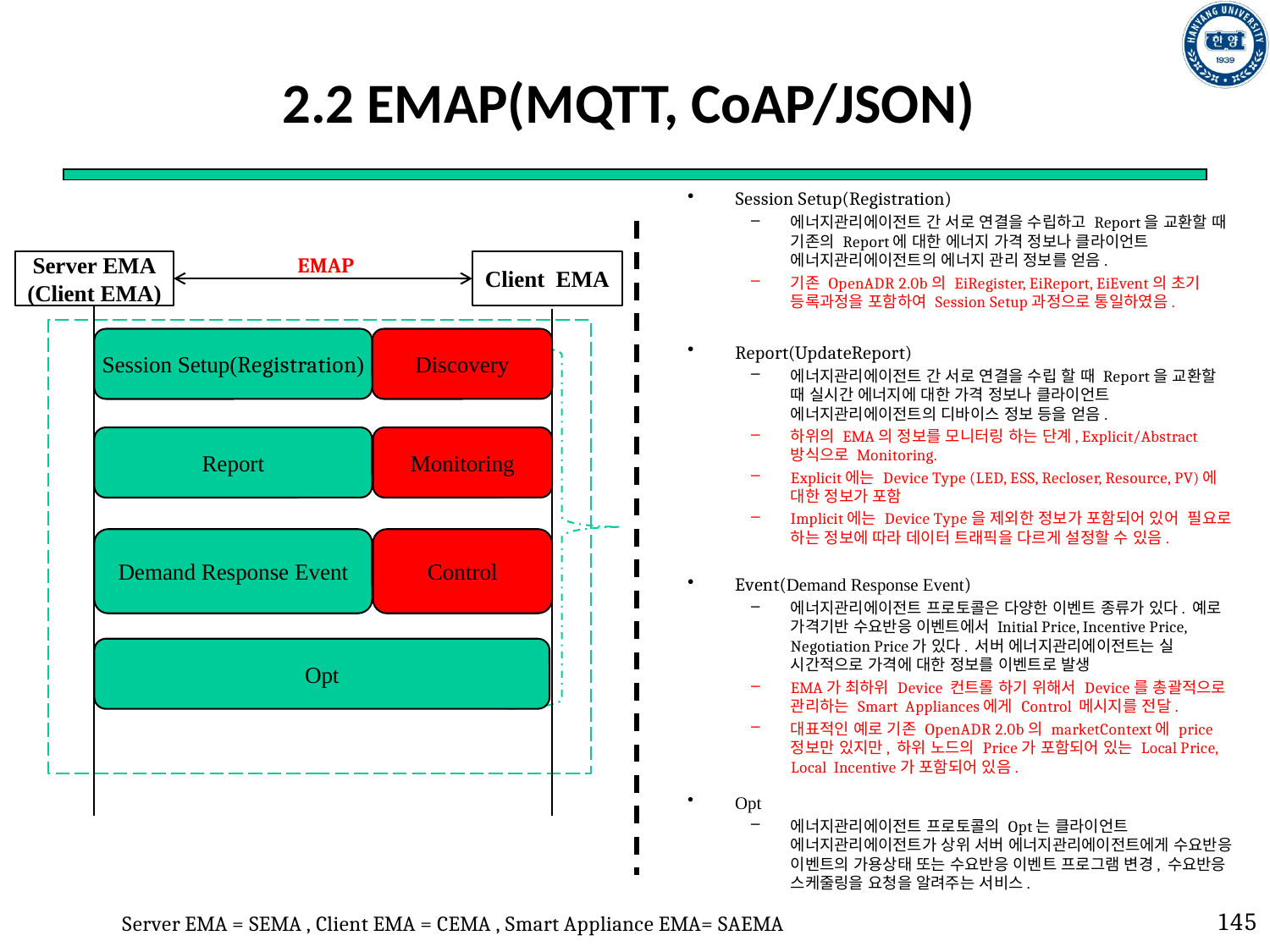

# 2.2 EMAP(MQTT, CoAP/JSON)
Session Setup(Registration)
에너지관리에이전트 간 서로 연결을 수립하고 Report을 교환할 때 기존의 Report에 대한 에너지 가격 정보나 클라이언트 에너지관리에이전트의 에너지 관리 정보를 얻음.
기존 OpenADR 2.0b의 EiRegister, EiReport, EiEvent의 초기 등록과정을 포함하여 Session Setup과정으로 통일하였음.

Report(UpdateReport)
에너지관리에이전트 간 서로 연결을 수립 할 때 Report을 교환할 때 실시간 에너지에 대한 가격 정보나 클라이언트 에너지관리에이전트의 디바이스 정보 등을 얻음.
하위의 EMA의 정보를 모니터링 하는 단계, Explicit/Abstract 방식으로 Monitoring.
Explicit에는 Device Type (LED, ESS, Recloser, Resource, PV)에 대한 정보가 포함
Implicit에는 Device Type을 제외한 정보가 포함되어 있어  필요로 하는 정보에 따라 데이터 트래픽을 다르게 설정할 수 있음.

Event(Demand Response Event)
에너지관리에이전트 프로토콜은 다양한 이벤트 종류가 있다. 예로 가격기반 수요반응 이벤트에서 Initial Price, Incentive Price, Negotiation Price가 있다. 서버 에너지관리에이전트는 실 시간적으로 가격에 대한 정보를 이벤트로 발생
EMA가 최하위 Device 컨트롤 하기 위해서 Device를 총괄적으로 관리하는 Smart  Appliances에게 Control 메시지를 전달.
대표적인 예로 기존 OpenADR 2.0b의 marketContext에 price정보만 있지만, 하위 노드의 Price가 포함되어 있는 Local Price, Local  Incentive가 포함되어 있음.

Opt
에너지관리에이전트 프로토콜의 Opt는 클라이언트 에너지관리에이전트가 상위 서버 에너지관리에이전트에게 수요반응 이벤트의 가용상태 또는 수요반응 이벤트 프로그램 변경, 수요반응 스케줄링을 요청을 알려주는 서비스.
EMAP
Client  EMA
Server EMA
(Client EMA)

Discovery
Session Setup(Registration)

Monitoring
Report
Control
Demand Response Event
Opt
145
Server EMA = SEMA , Client EMA = CEMA , Smart Appliance EMA= SAEMA